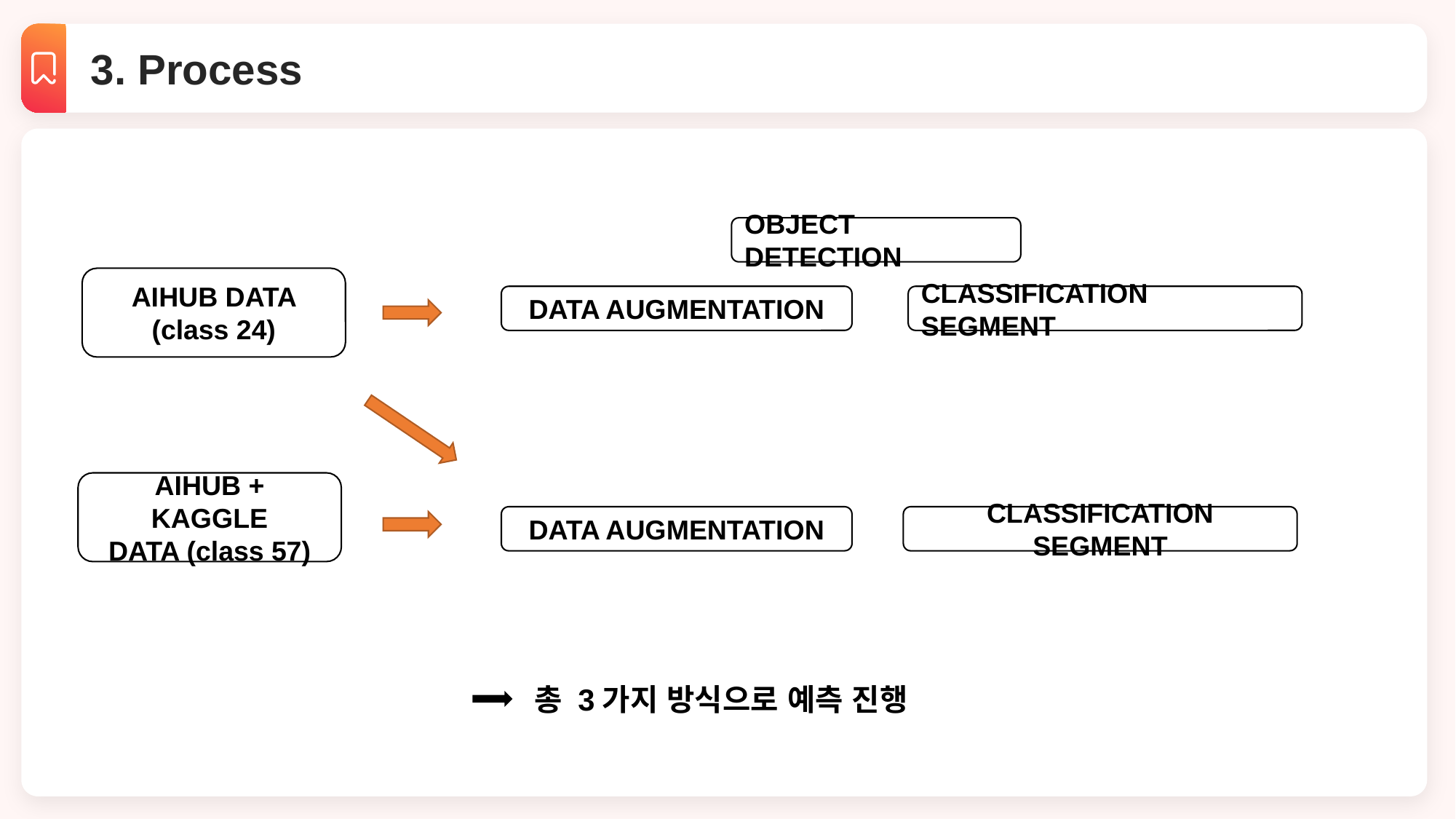

3. Process

OBJECT DETECTION
AIHUB DATA (class 24)

DATA AUGMENTATION
CLASSIFICATION SEGMENT

AIHUB + KAGGLE
DATA (class 57)

DATA AUGMENTATION
CLASSIFICATION SEGMENT
총 3가지 방식으로 예측 진행